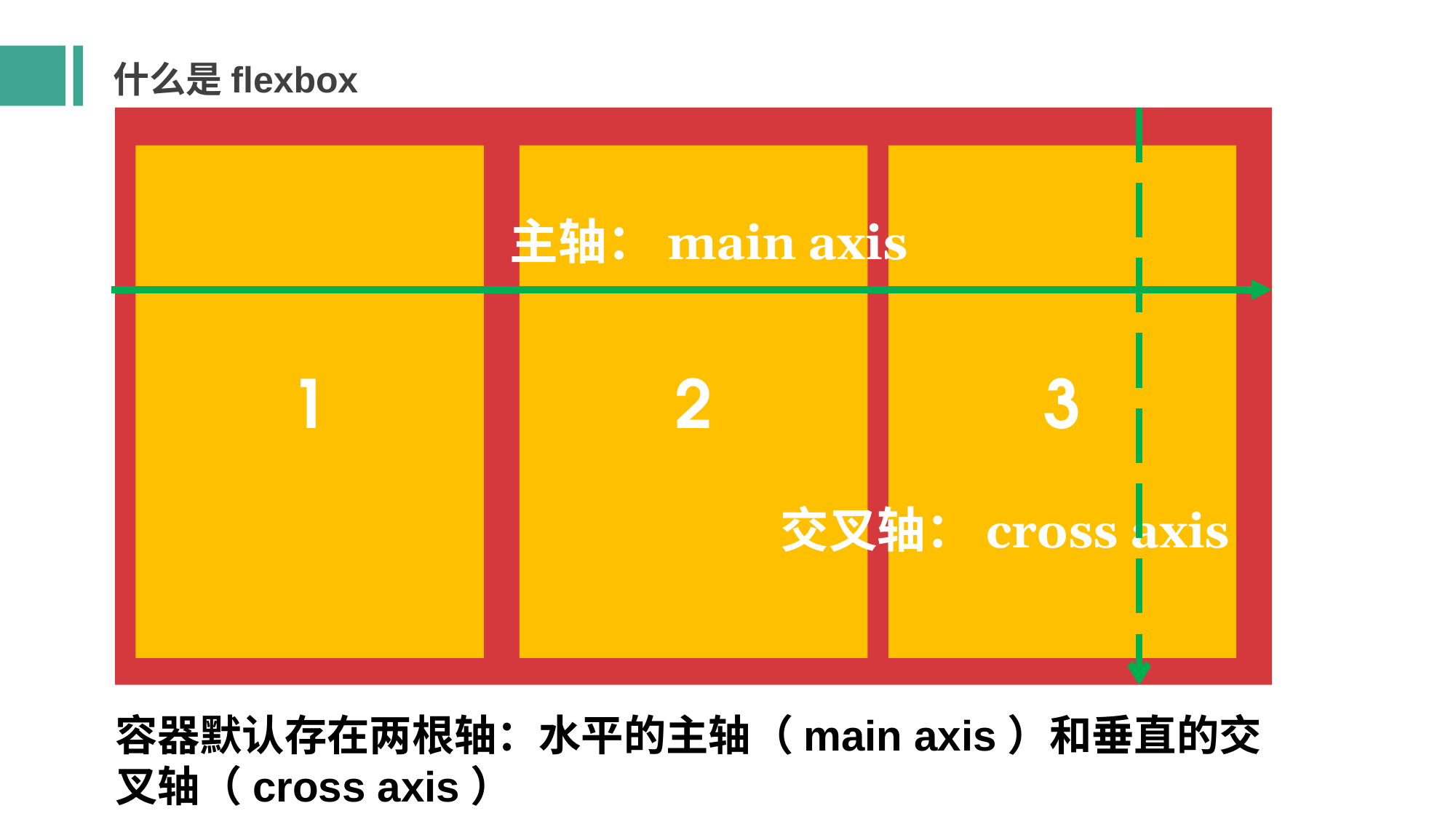

弹性盒模型结构详解

什么是flexbox

1
2
3
主轴：main axis
交叉轴：cross axis
容器默认存在两根轴：水平的主轴（main axis）和垂直的交叉轴（cross axis）